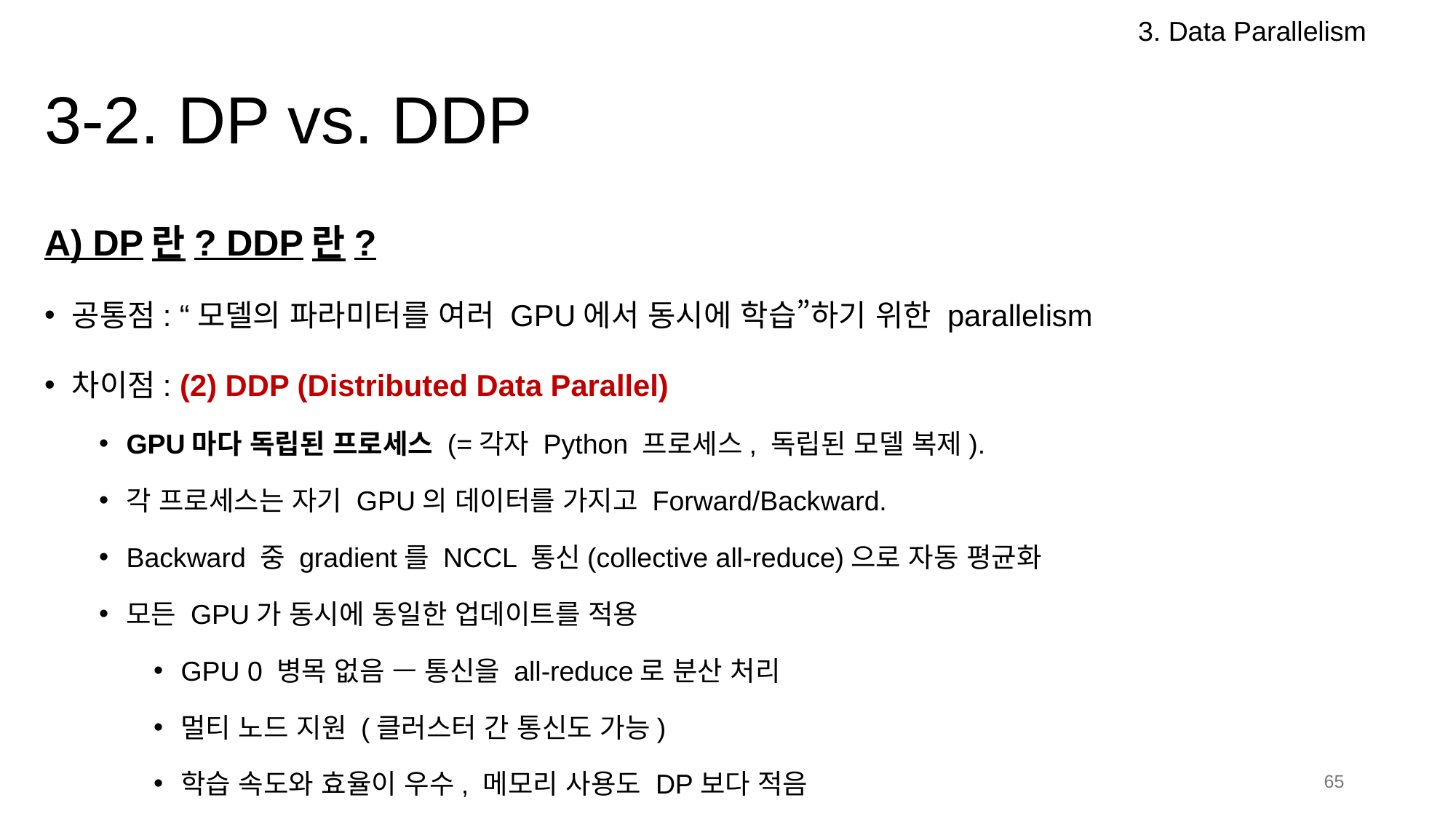

3. Data Parallelism
# 3-2. DP vs. DDP
A) DP란? DDP란?
공통점: “모델의 파라미터를 여러 GPU에서 동시에 학습”하기 위한 parallelism
차이점: (2) DDP (Distributed Data Parallel)
GPU마다 독립된 프로세스 (=각자 Python 프로세스, 독립된 모델 복제).
각 프로세스는 자기 GPU의 데이터를 가지고 Forward/Backward.
Backward 중 gradient를 NCCL 통신(collective all-reduce)으로 자동 평균화
모든 GPU가 동시에 동일한 업데이트를 적용
GPU 0 병목 없음 — 통신을 all-reduce로 분산 처리
멀티 노드 지원 (클러스터 간 통신도 가능)
학습 속도와 효율이 우수, 메모리 사용도 DP보다 적음

65